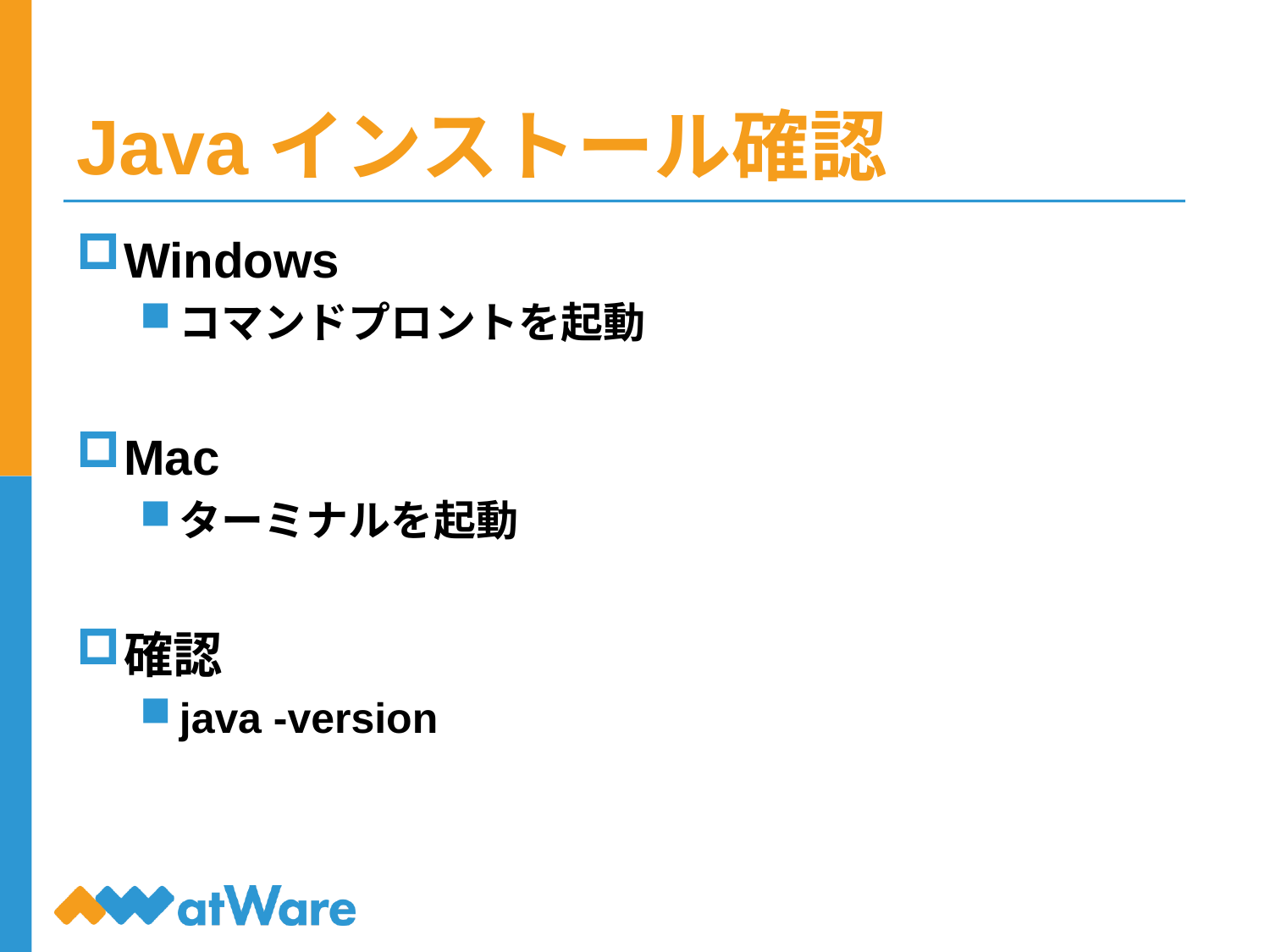

# Javaインストール確認
Windows
コマンドプロントを起動

Mac
ターミナルを起動

確認
java -version